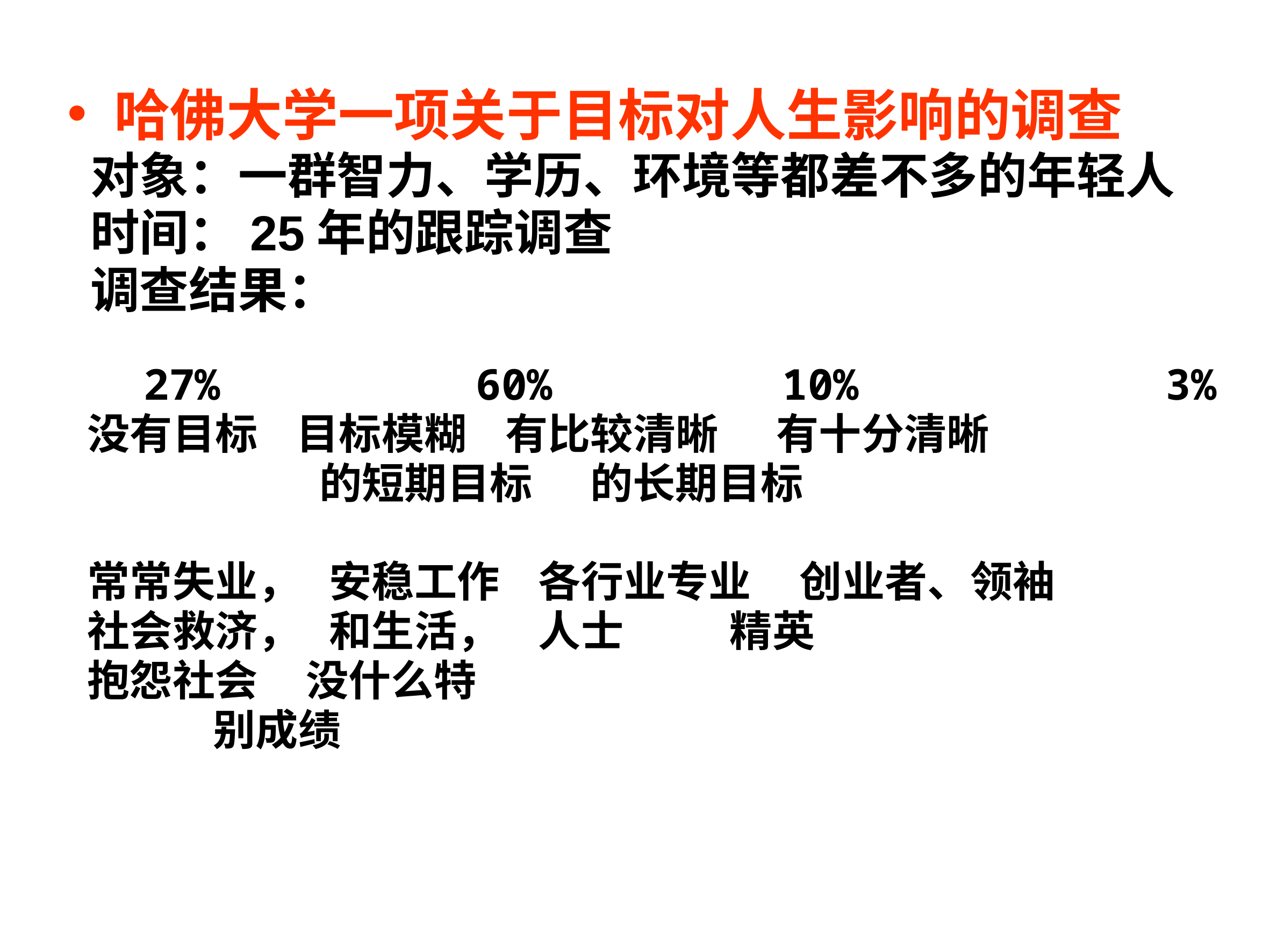

哈佛大学一项关于目标对人生影响的调查
 对象：一群智力、学历、环境等都差不多的年轻人
 时间：25年的跟踪调查
 调查结果：

   27%          60%         10%            3%
 没有目标    目标模糊    有比较清晰      有十分清晰
                         的短期目标      的长期目标

 常常失业，   安稳工作    各行业专业     创业者、领袖
 社会救济，   和生活，    人士           精英
 抱怨社会     没什么特
              别成绩